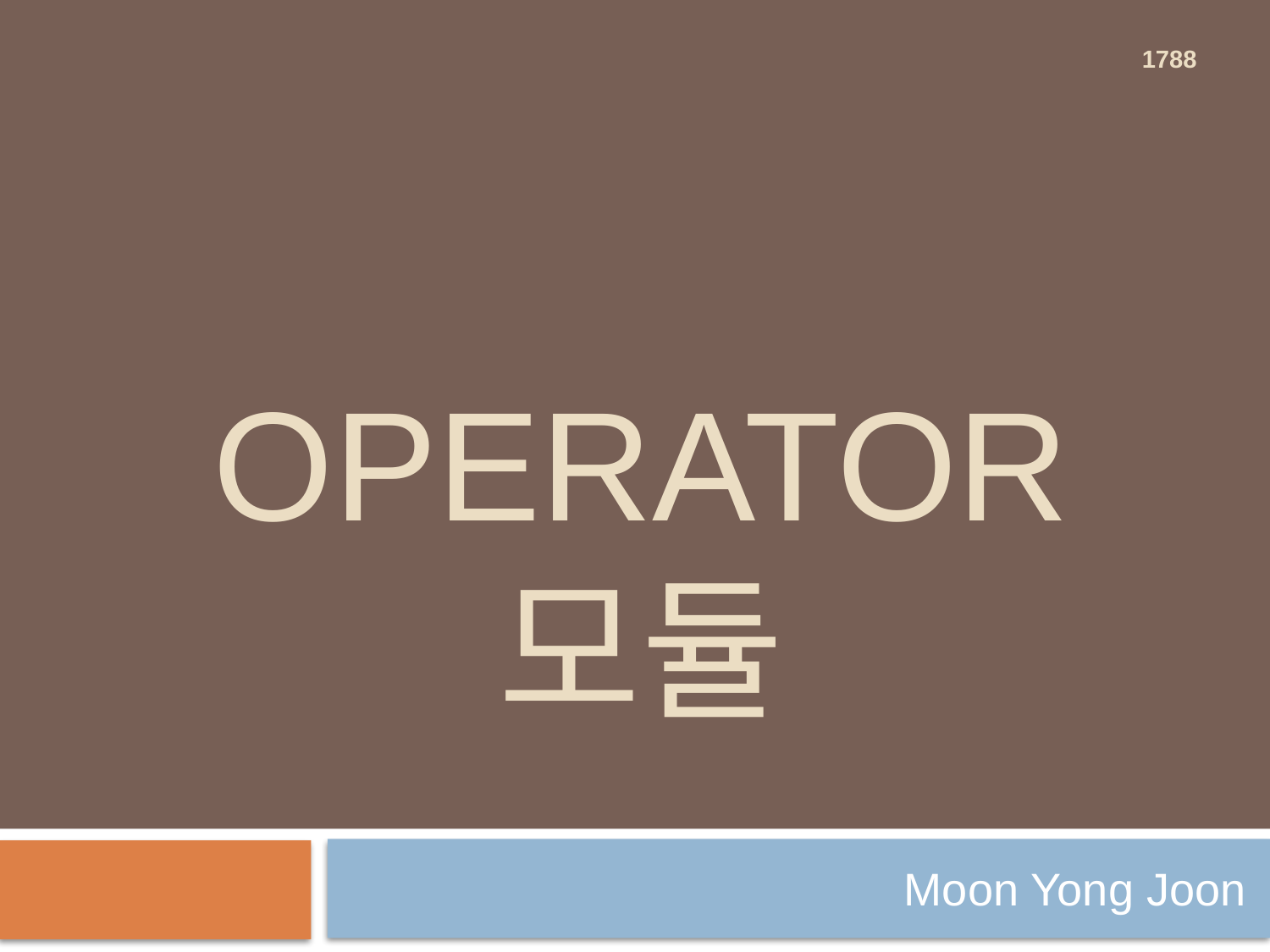

1788
# operator 모듈
Moon Yong Joon